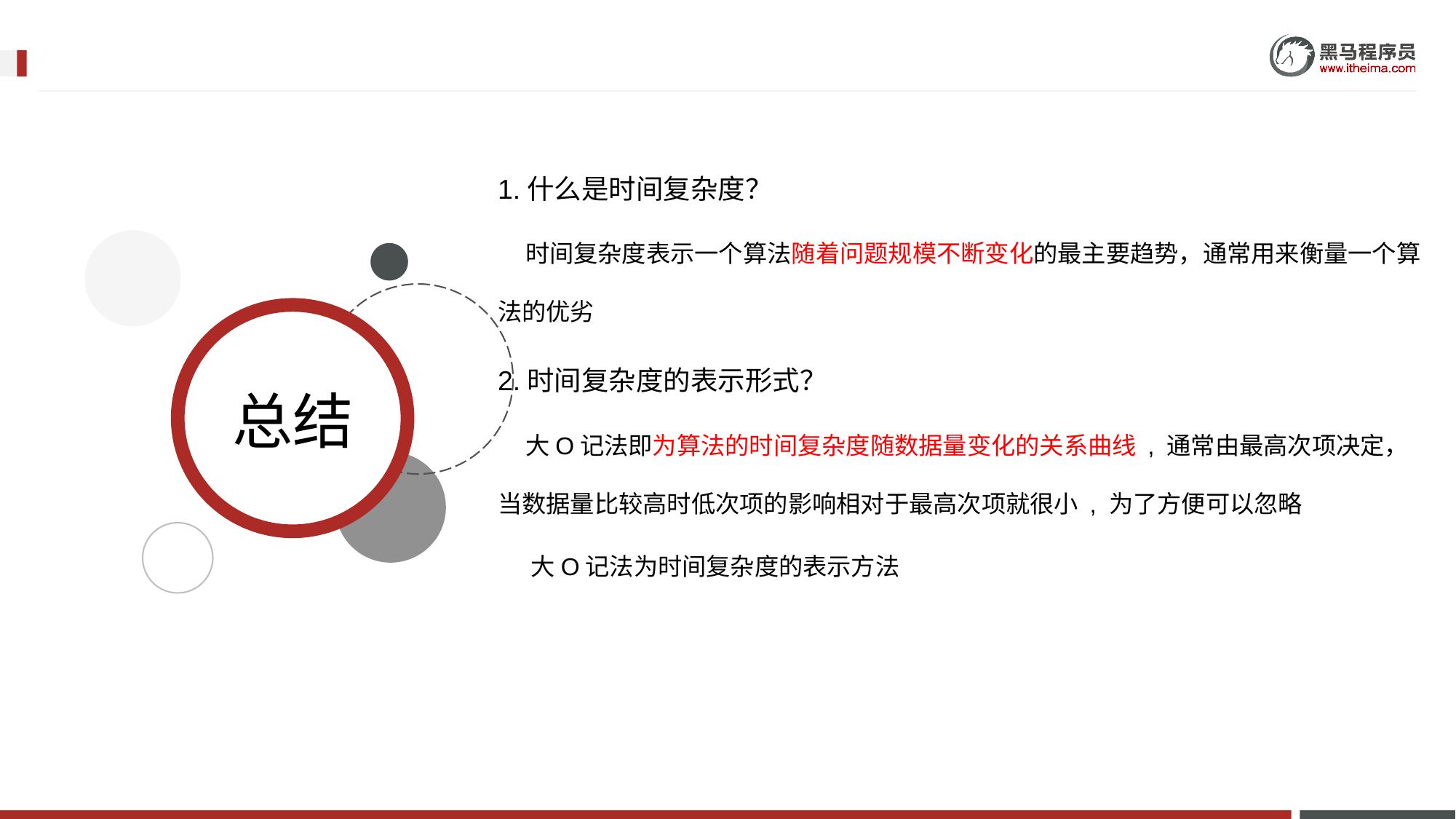

1.什么是时间复杂度？
    时间复杂度表示一个算法随着问题规模不断变化的最主要趋势，通常用来衡量一个算法的优劣
2.时间复杂度的表示形式？
    大O记法即为算法的时间复杂度随数据量变化的关系曲线 , 通常由最高次项决定，当数据量比较高时低次项的影响相对于最高次项就很小 , 为了方便可以忽略
     大O记法为时间复杂度的表示方法